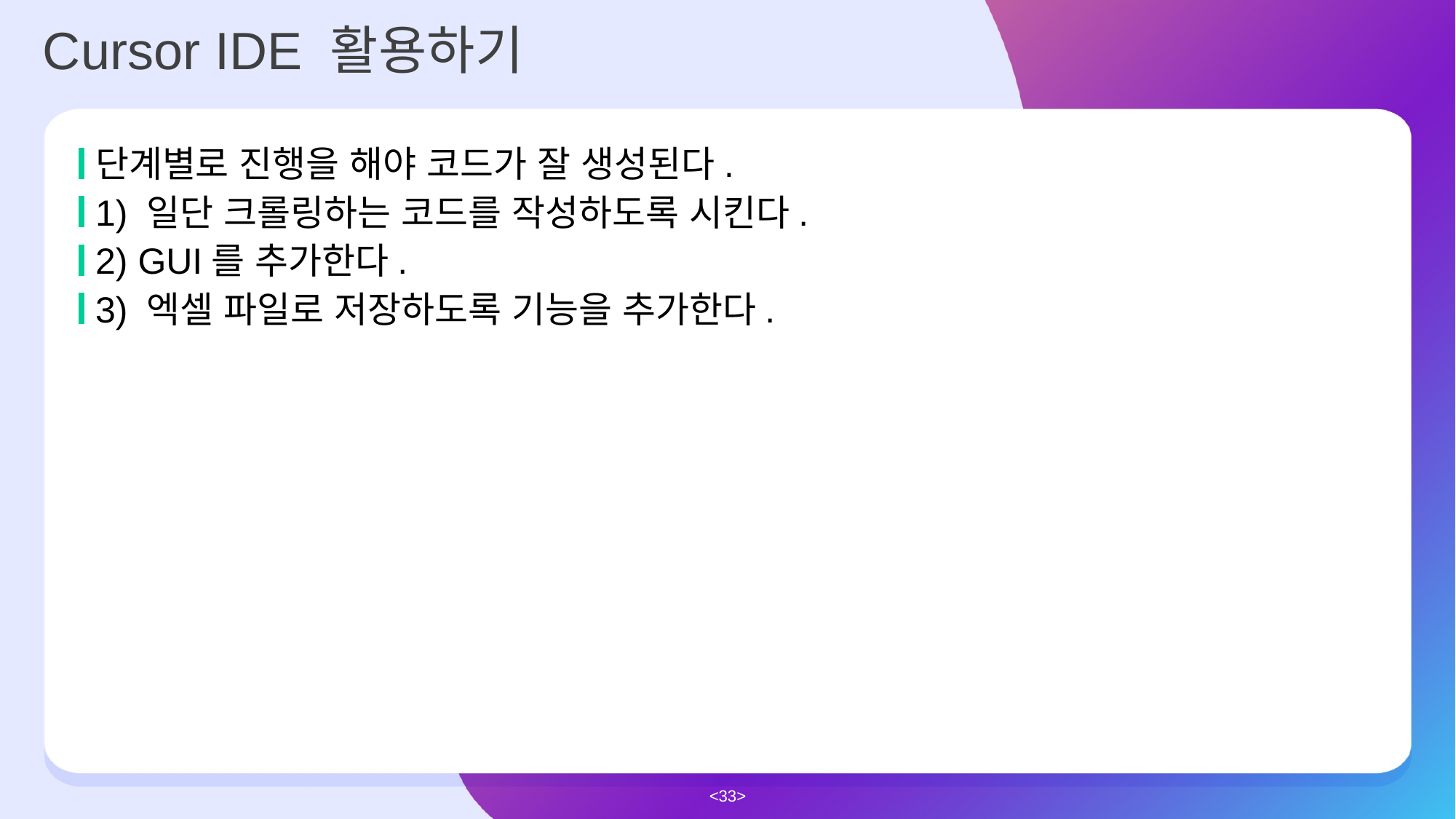

Cursor IDE 활용하기
단계별로 진행을 해야 코드가 잘 생성된다.
1) 일단 크롤링하는 코드를 작성하도록 시킨다.
2) GUI를 추가한다.
3) 엑셀 파일로 저장하도록 기능을 추가한다.